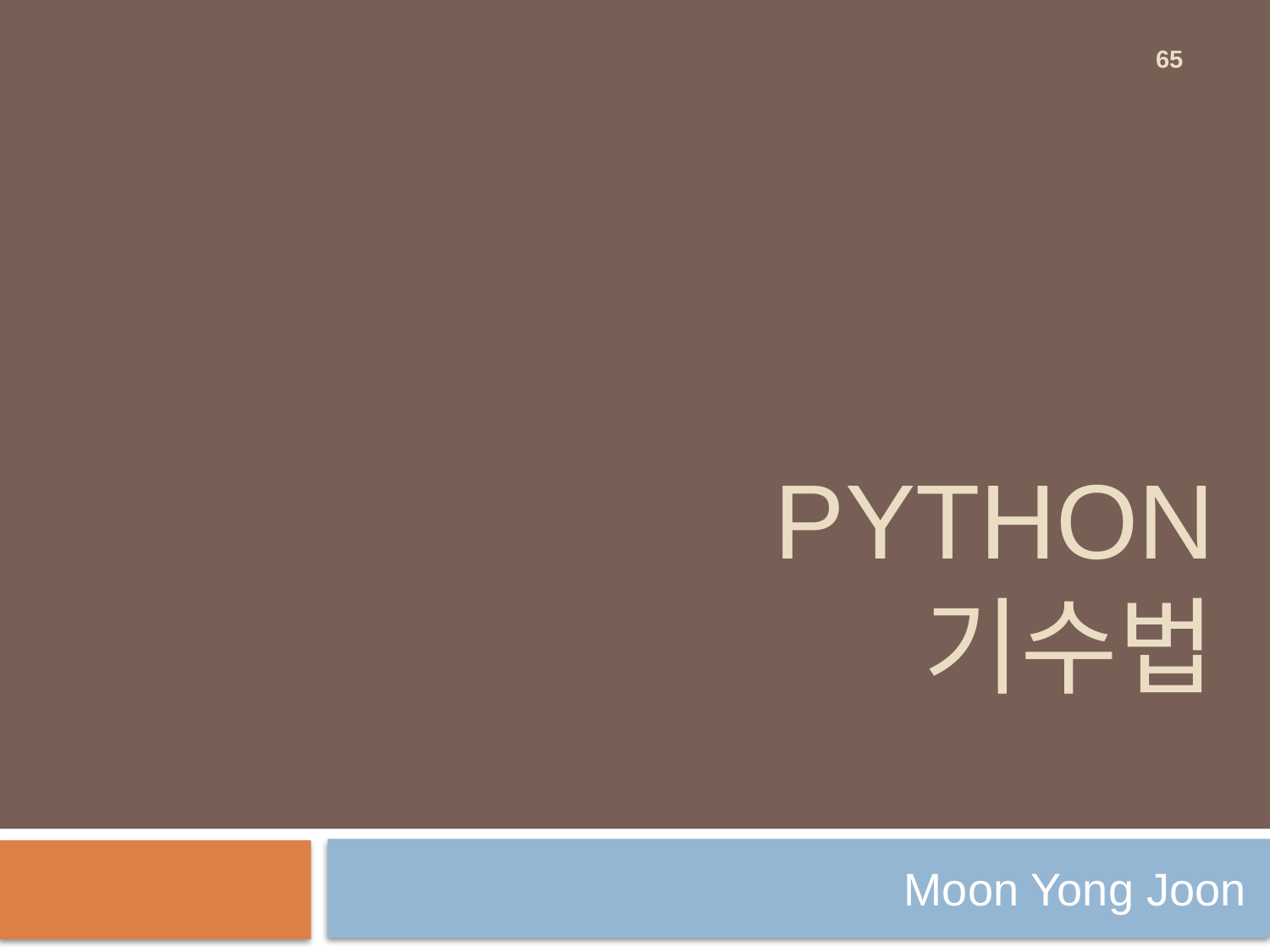

65
# Python 기수법
Moon Yong Joon